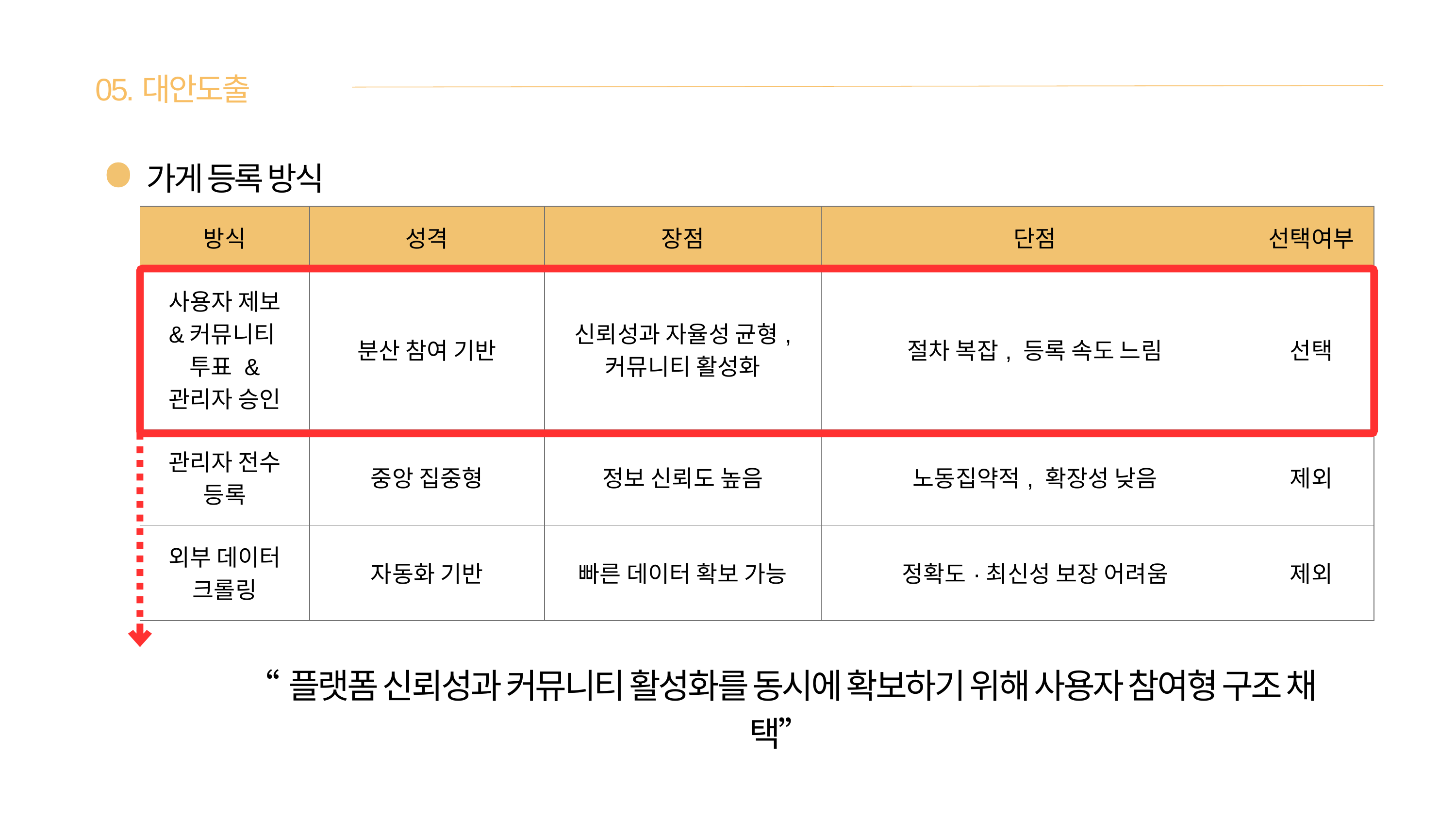

05.대안도출

가게 등록 방식

| 방식 | 성격 | 장점 | 단점 | 선택여부 |
| --- | --- | --- | --- | --- |
| 사용자 제보 &커뮤니티 투표 & 관리자 승인 | 분산 참여 기반 | 신뢰성과 자율성 균형, 커뮤니티 활성화 | 절차 복잡, 등록 속도 느림 | 선택 |
| 관리자 전수 등록 | 중앙 집중형 | 정보 신뢰도 높음 | 노동집약적, 확장성 낮음 | 제외 |
| 외부 데이터 크롤링 | 자동화 기반 | 빠른 데이터 확보 가능 | 정확도·최신성 보장 어려움 | 제외 |

“플랫폼 신뢰성과 커뮤니티 활성화를 동시에 확보하기 위해 사용자 참여형 구조 채택”